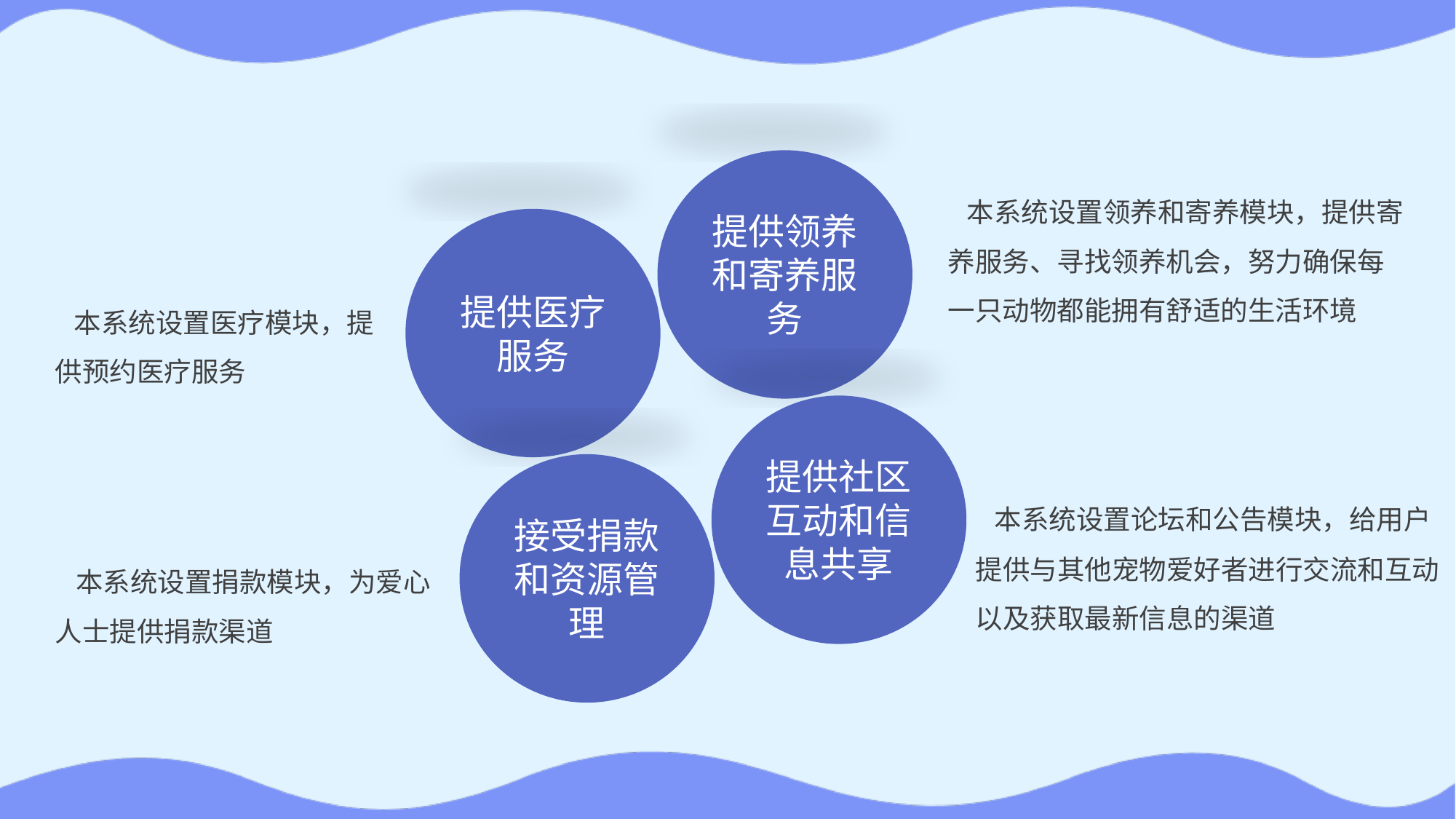

提供领养和寄养服务
  本系统设置领养和寄养模块，提供寄养服务、寻找领养机会，努力确保每一只动物都能拥有舒适的生活环境
提供医疗服务
  本系统设置医疗模块，提供预约医疗服务
提供社区互动和信息共享
接受捐款和资源管理
  本系统设置论坛和公告模块，给用户提供与其他宠物爱好者进行交流和互动以及获取最新信息的渠道
  本系统设置捐款模块，为爱心人士提供捐款渠道